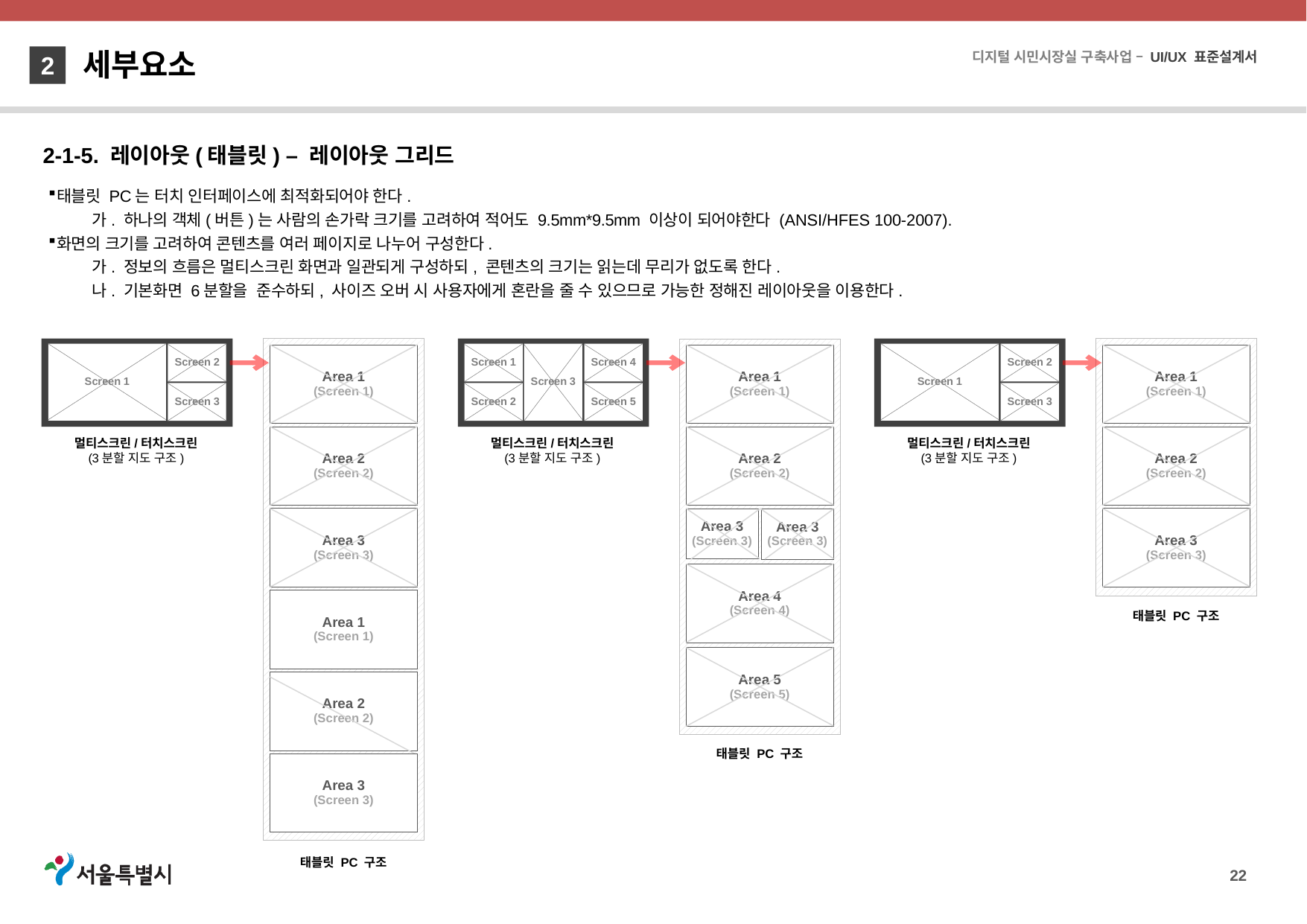

세부요소
2
2-1-5. 레이아웃(태블릿) – 레이아웃 그리드
태블릿 PC는 터치 인터페이스에 최적화되어야 한다.
가. 하나의 객체(버튼)는 사람의 손가락 크기를 고려하여 적어도 9.5mm*9.5mm 이상이 되어야한다 (ANSI/HFES 100-2007).
화면의 크기를 고려하여 콘텐츠를 여러 페이지로 나누어 구성한다.
가. 정보의 흐름은 멀티스크린 화면과 일관되게 구성하되, 콘텐츠의 크기는 읽는데 무리가 없도록 한다.
나. 기본화면 6분할을  준수하되, 사이즈 오버 시 사용자에게 혼란을 줄 수 있으므로 가능한 정해진 레이아웃을 이용한다.

Screen 2
Screen 1
Screen 3

Area 1
(Screen 1)
Area 1
(Screen 1)
Area 2
(Screen 2)
Area 2
(Screen 2)
Area 3
(Screen 3)
Area 3
(Screen 3)
태블릿 PC 구조
멀티스크린/터치스크린
(3분할 지도 구조)

Screen 2
Screen 1
Screen 3

Area 1
(Screen 1)
Area 2
(Screen 2)
Area 4
(Screen 4)
Area 5
(Screen 5)
Area 3
(Screen 3)
Area 3
(Screen 3)
태블릿 PC 구조

Area 1
(Screen 1)
Area 2
(Screen 2)
Area 3
(Screen 3)
태블릿 PC 구조
Screen 1
Screen 3
Screen 4
Screen 2
Screen 5
멀티스크린/터치스크린
(3분할 지도 구조)
멀티스크린/터치스크린
(3분할 지도 구조)